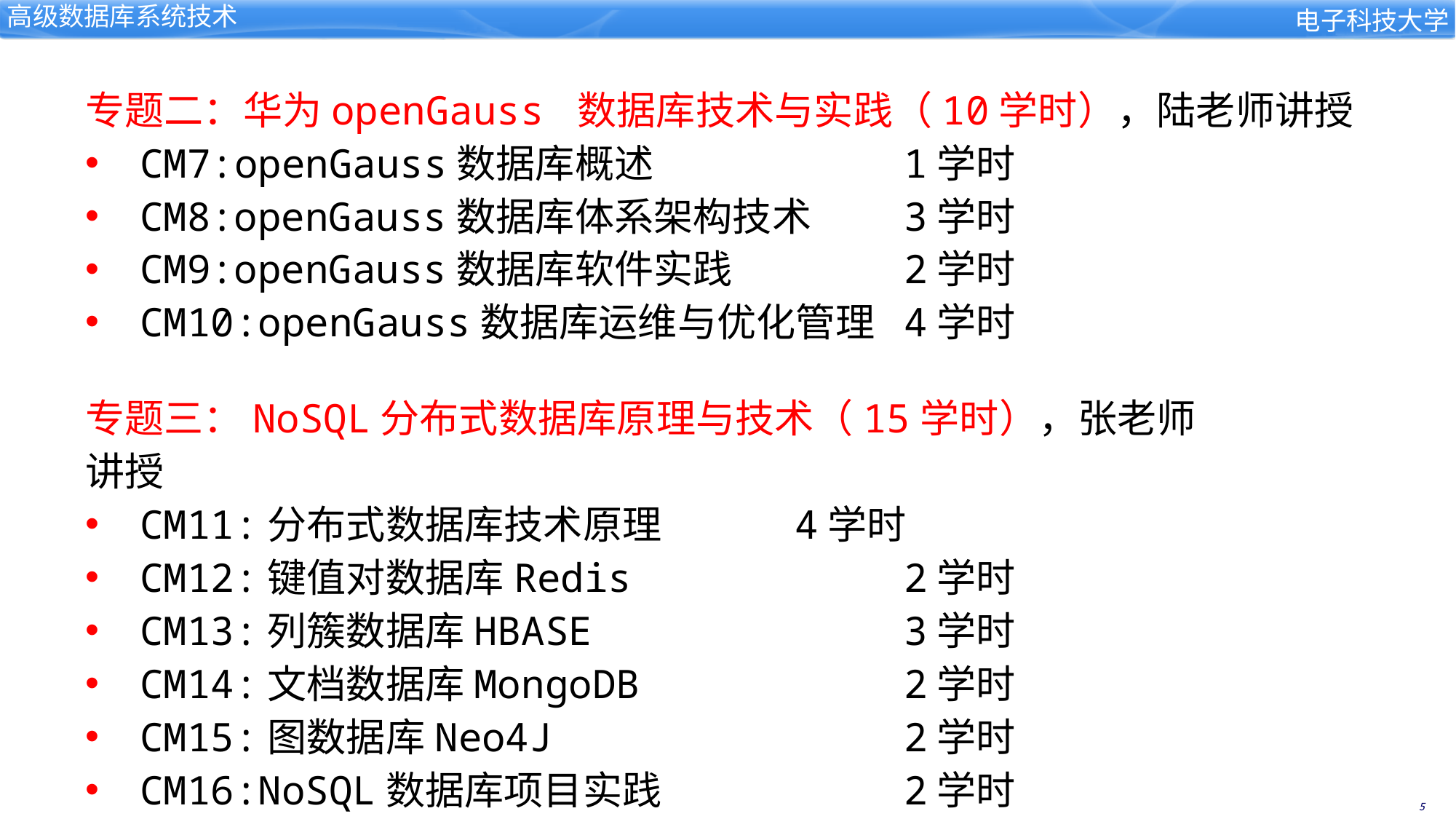

专题二：华为openGauss 数据库技术与实践（10学时），陆老师讲授
CM7:openGauss数据库概述 			1学时
CM8:openGauss数据库体系架构技术	3学时
CM9:openGauss数据库软件实践		2学时
CM10:openGauss数据库运维与优化管理	4学时
专题三：NoSQL分布式数据库原理与技术（15学时），张老师讲授
CM11:分布式数据库技术原理 		4学时
CM12:键值对数据库Redis			2学时
CM13:列簇数据库HBASE			3学时
CM14:文档数据库MongoDB			2学时
CM15:图数据库Neo4J				2学时
CM16:NoSQL数据库项目实践			2学时